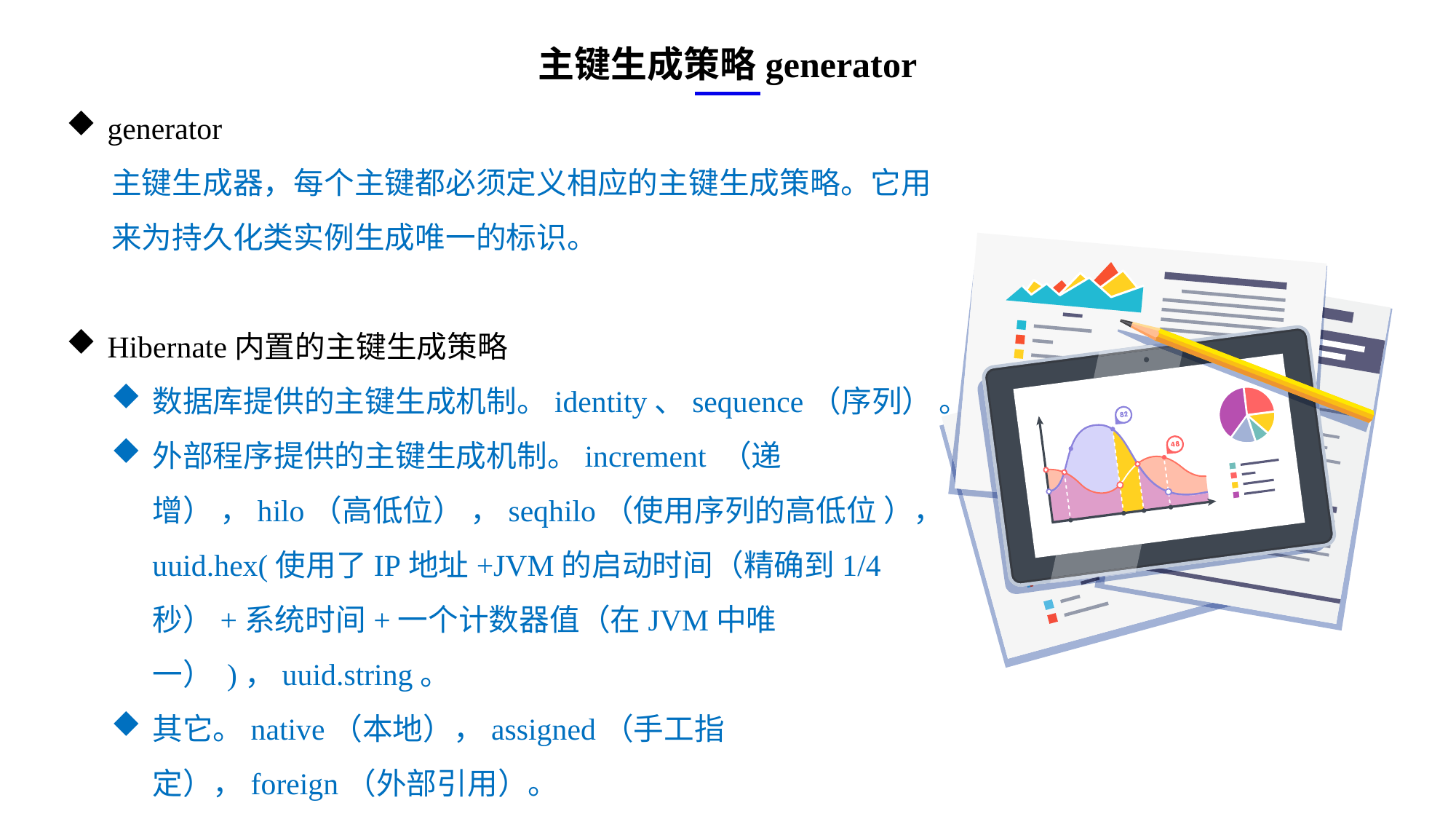

主键生成策略generator
generator
主键生成器，每个主键都必须定义相应的主键生成策略。它用来为持久化类实例生成唯一的标识。

Hibernate内置的主键生成策略
数据库提供的主键生成机制。identity、sequence（序列） 。
外部程序提供的主键生成机制。increment （递增） ，hilo（高低位） ，seqhilo（使用序列的高低位 ），uuid.hex(使用了IP地址+JVM的启动时间（精确到1/4秒）+系统时间+一个计数器值（在JVM中唯一） )，uuid.string。
其它。native（本地），assigned（手工指定），foreign（外部引用）。
e7d195523061f1c0ae0eb3eed39d2bcef4622b2499a05fe6567B54A876BEB457BD1EB8EBE9915191D1FA2E860D28D251AB291D9CBBDD28D4BD16020FD75D8281481517FC21E86E4C931520AFA1087E92E357E3DB373CA326F6F926B1A67F681E99E875FFD293B2C32B3919AE4D43F9436862A7DD54F9346DF3662D8AB7319030EF75D53FF682DE13